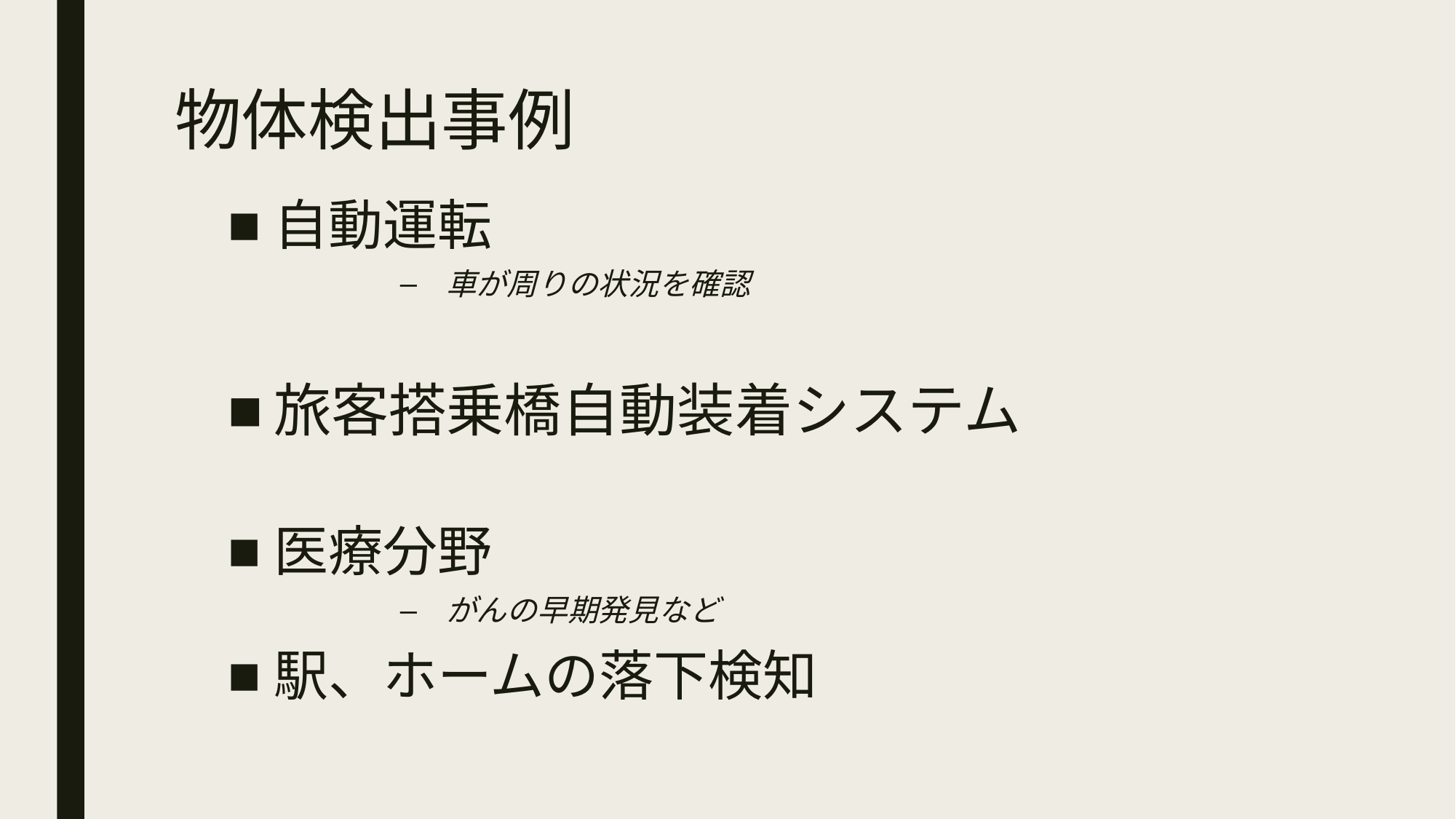

# 物体検出事例
自動運転
車が周りの状況を確認

旅客搭乗橋自動装着システム

医療分野
がんの早期発見など
駅、ホームの落下検知